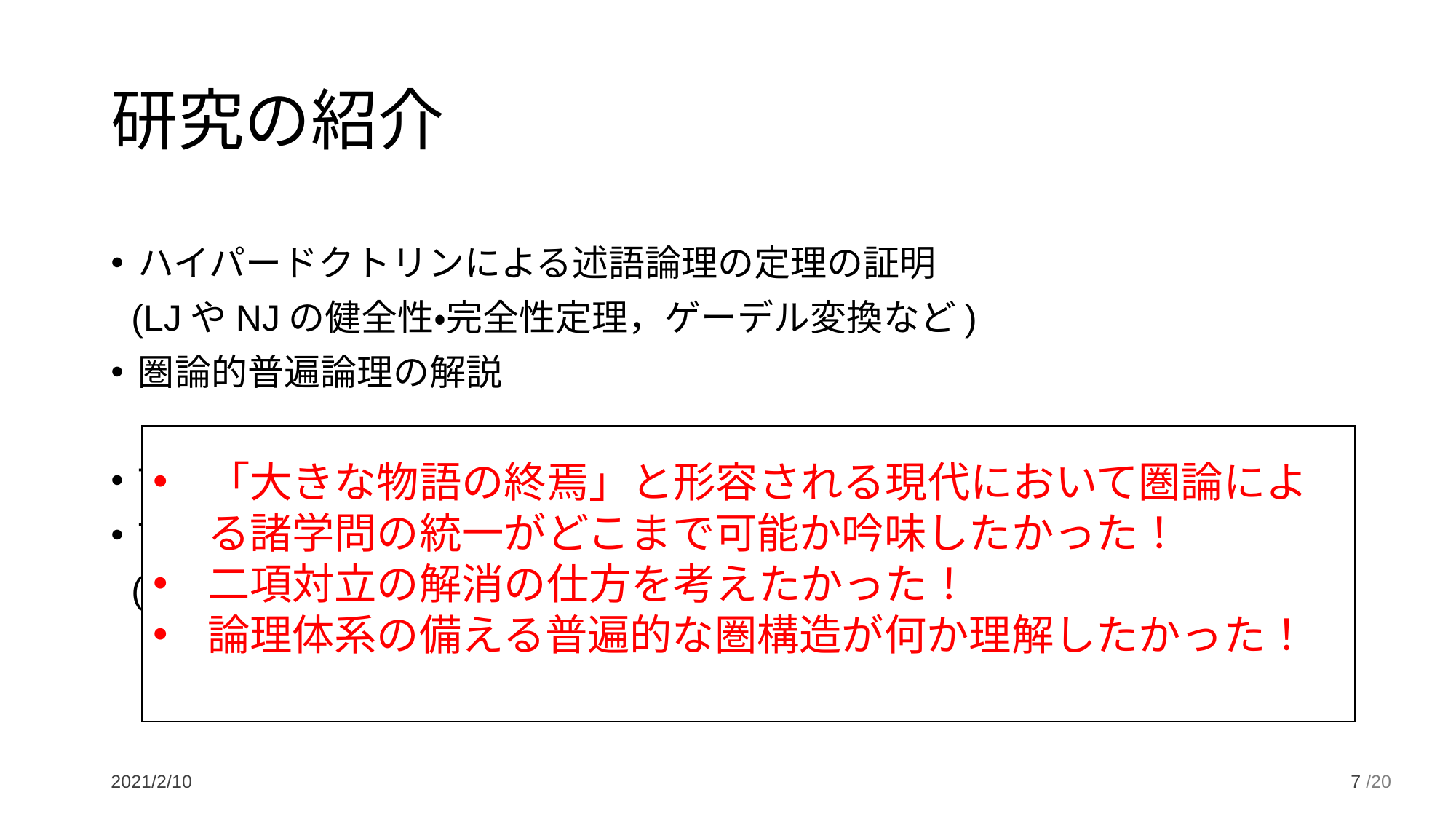

# 研究の紹介
ハイパードクトリンによる述語論理の定理の証明
  (LJやNJの健全性・完全性定理，ゲーデル変換など)
圏論的普遍論理の解説

The Dynamics of Dualityの内容解説
The Dynamics of Dualityの内容やそれに関する事柄の批判的検討
  (圏論的統一科学の解釈など)

「大きな物語の終焉」と形容される現代において圏論による諸学問の統一がどこまで可能か吟味したかった！
二項対立の解消の仕方を考えたかった！
論理体系の備える普遍的な圏構造が何か理解したかった！

2021/2/10
7